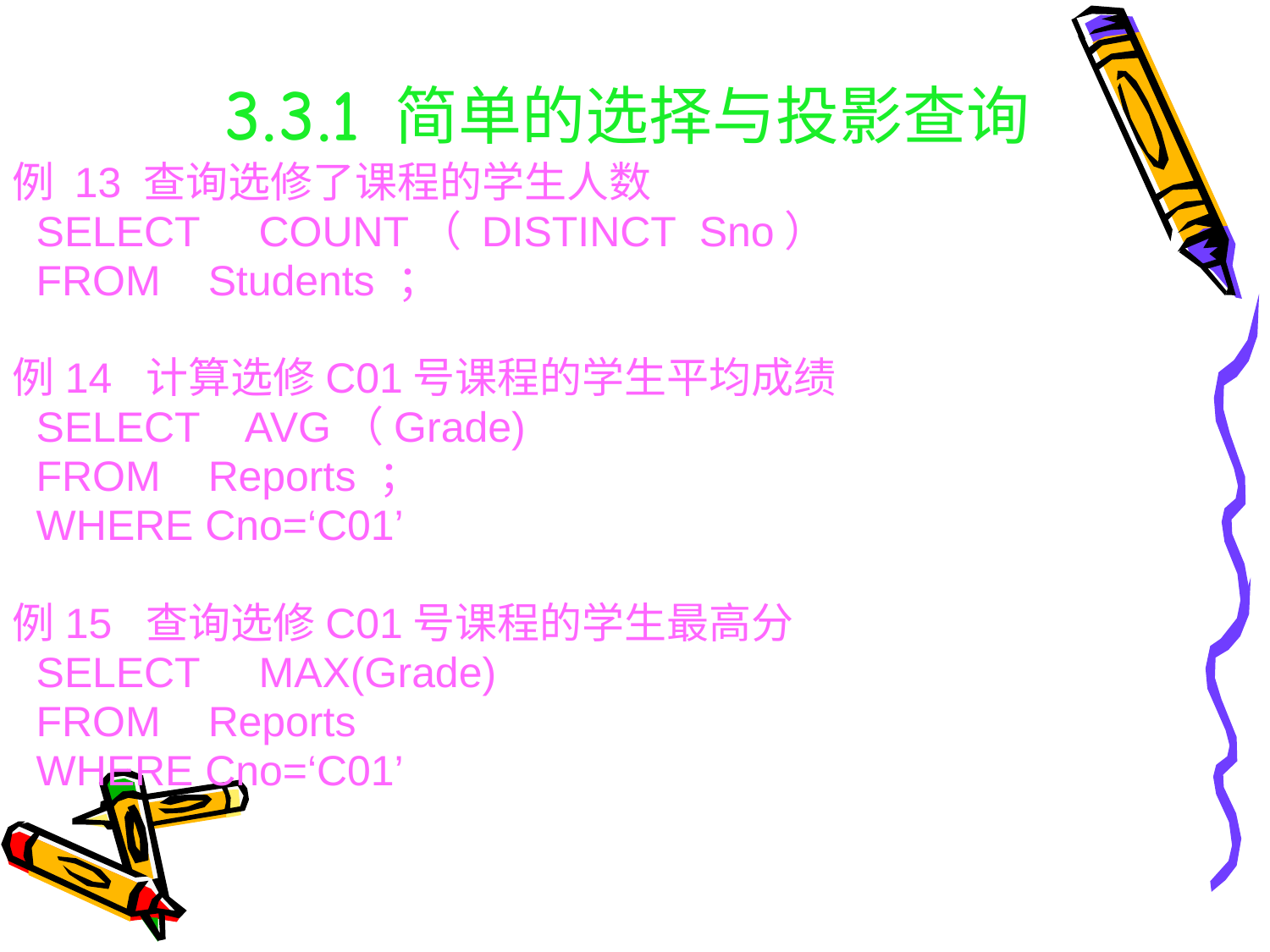

# 3.3.1 简单的选择与投影查询
例 13 查询选修了课程的学生人数
  SELECT     COUNT（ DISTINCT  Sno）
  FROM    Students ；

例14  计算选修C01号课程的学生平均成绩
  SELECT    AVG（Grade)
  FROM    Reports ；
  WHERE Cno=‘C01’

例15  查询选修C01号课程的学生最高分
  SELECT     MAX(Grade)
  FROM    Reports
  WHERE Cno=‘C01’